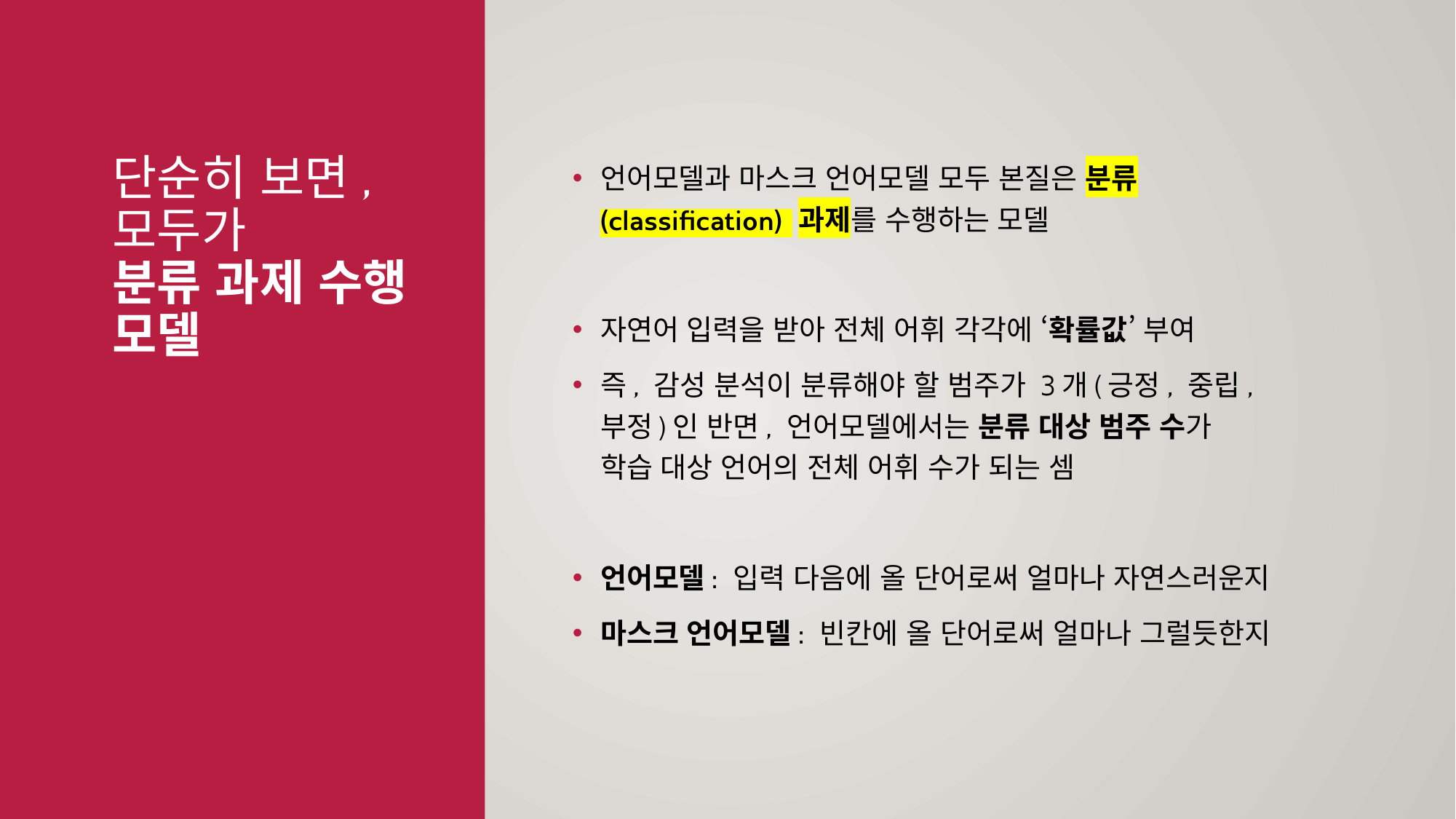

# 단순히 보면, 모두가 분류 과제 수행 모델
언어모델과 마스크 언어모델 모두 본질은 분류(classification) 과제를 수행하는 모델

자연어 입력을 받아 전체 어휘 각각에 ‘확률값’ 부여
즉, 감성 분석이 분류해야 할 범주가 3개(긍정, 중립, 부정)인 반면, 언어모델에서는 분류 대상 범주 수가 학습 대상 언어의 전체 어휘 수가 되는 셈

언어모델: 입력 다음에 올 단어로써 얼마나 자연스러운지
마스크 언어모델: 빈칸에 올 단어로써 얼마나 그럴듯한지